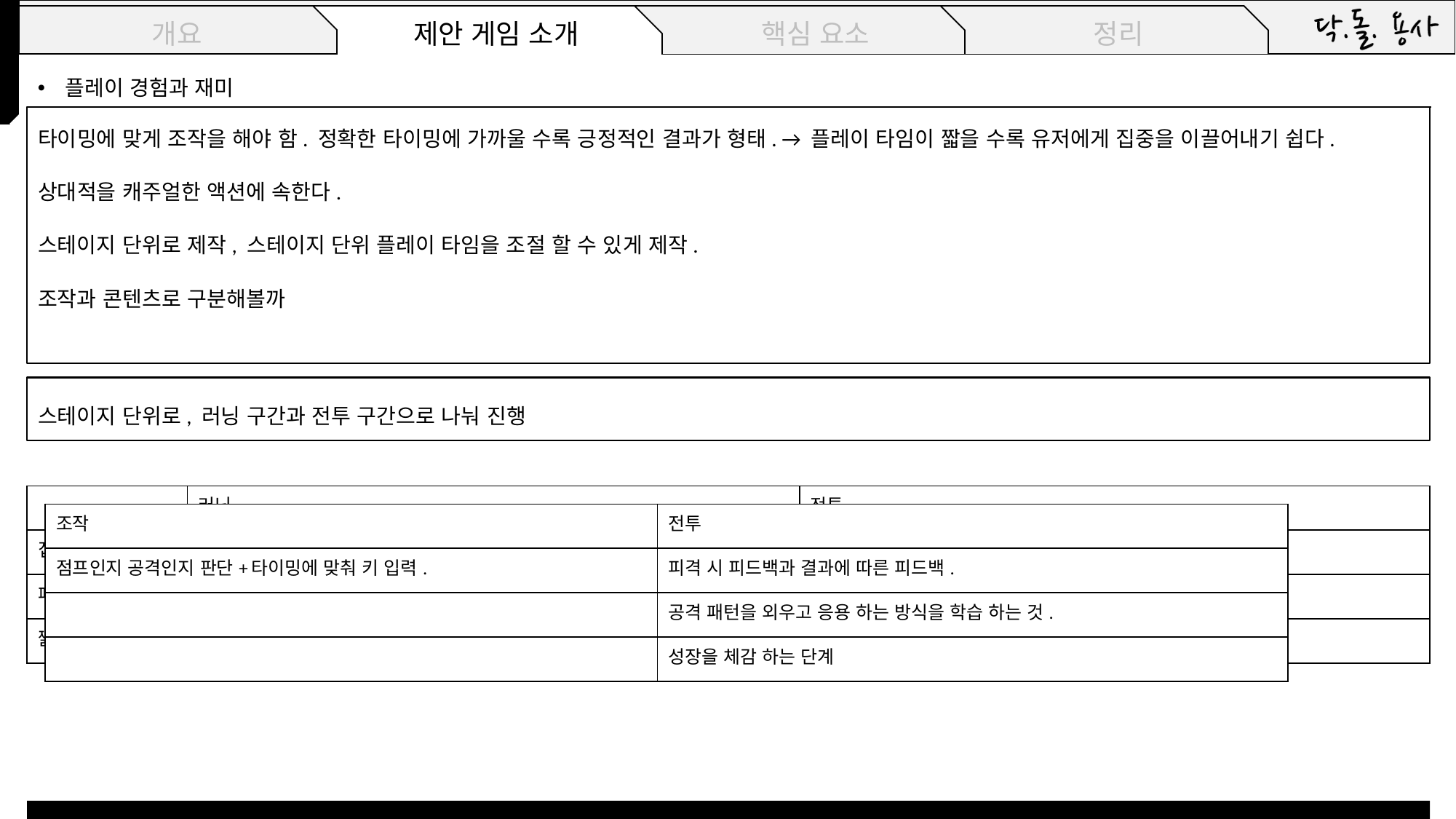

플레이 경험과 재미
타이밍에 맞게 조작을 해야 함. 정확한 타이밍에 가까울 수록 긍정적인 결과가 형태. → 플레이 타임이 짧을 수록 유저에게 집중을 이끌어내기 쉽다.
상대적을 캐주얼한 액션에 속한다.
스테이지 단위로 제작, 스테이지 단위 플레이 타임을 조절 할 수 있게 제작.
조작과 콘텐츠로 구분해볼까
스테이지 단위로, 러닝 구간과 전투 구간으로 나눠 진행
|  | 러닝 | 전투 |
| --- | --- | --- |
| 집중, 몰입 | 실수(HP 감소, 아이템 놓침 등) 시 전투 구간이 불리해짐. | 피격 시 피드백과 결과에 따른 피드백. |
| 패턴 학습 | 다회 플레이로 패턴을 외우지 않더라도 짧은 단위의 패턴을 익히게 되는 것. | 공격 패턴을 외우고 응용 하는 방식을 학습 하는 것. |
| 짧은 단위의 성장 | 성장 하는 단계 | 성장을 체감 하는 단계 |
| 조작 | 전투 |
| --- | --- |
| 점프인지 공격인지 판단+타이밍에 맞춰 키 입력. | 피격 시 피드백과 결과에 따른 피드백. |
|  | 공격 패턴을 외우고 응용 하는 방식을 학습 하는 것. |
|  | 성장을 체감 하는 단계 |